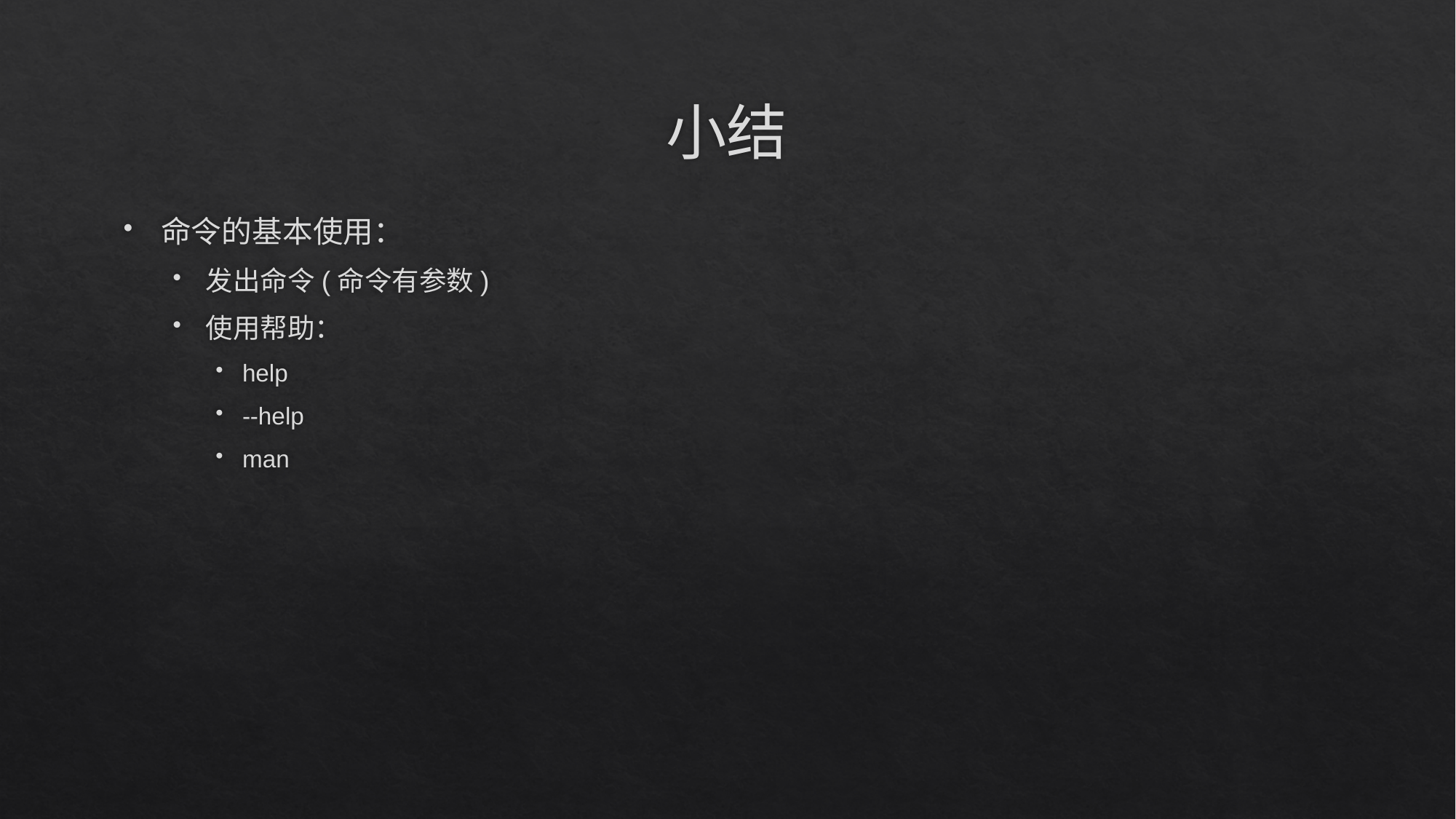

# 小结
命令的基本使用：
发出命令(命令有参数)
使用帮助：
help
--help
man